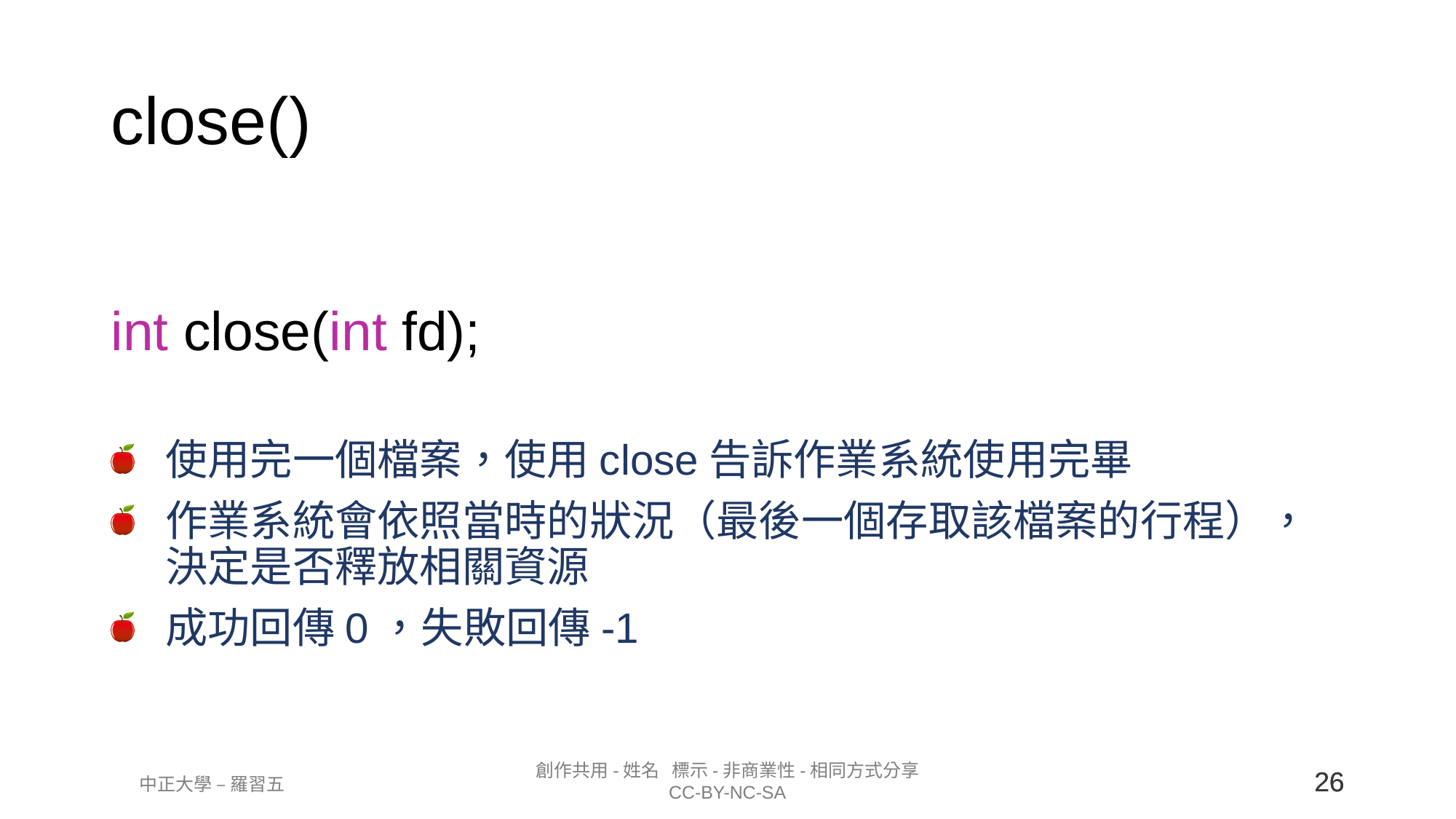

# close()
int close(int fd);

使用完一個檔案，使用close告訴作業系統使用完畢
作業系統會依照當時的狀況（最後一個存取該檔案的行程），決定是否釋放相關資源
成功回傳0，失敗回傳-1